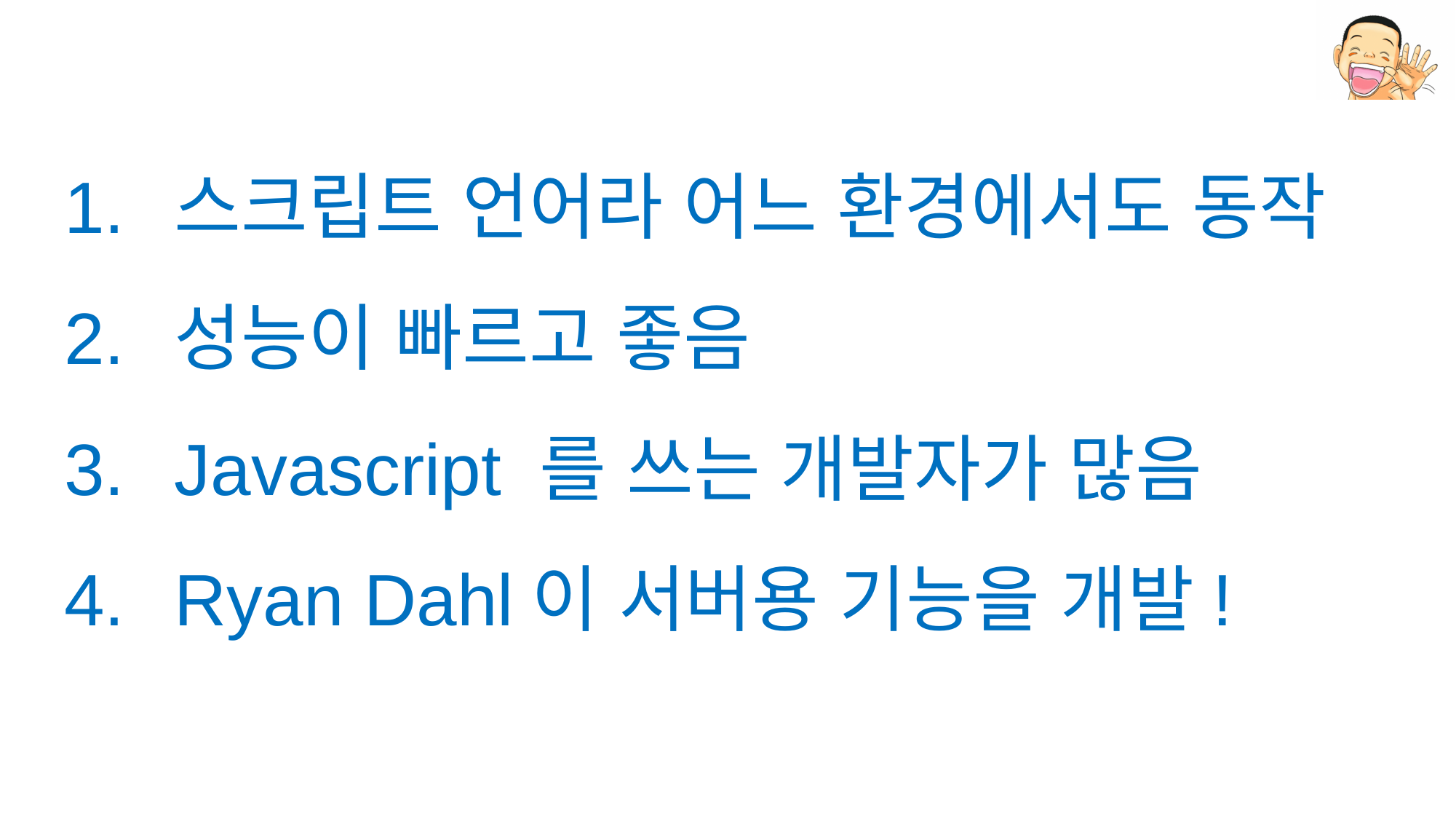

스크립트 언어라 어느 환경에서도 동작
성능이 빠르고 좋음
Javascript 를 쓰는 개발자가 많음
Ryan Dahl이 서버용 기능을 개발!